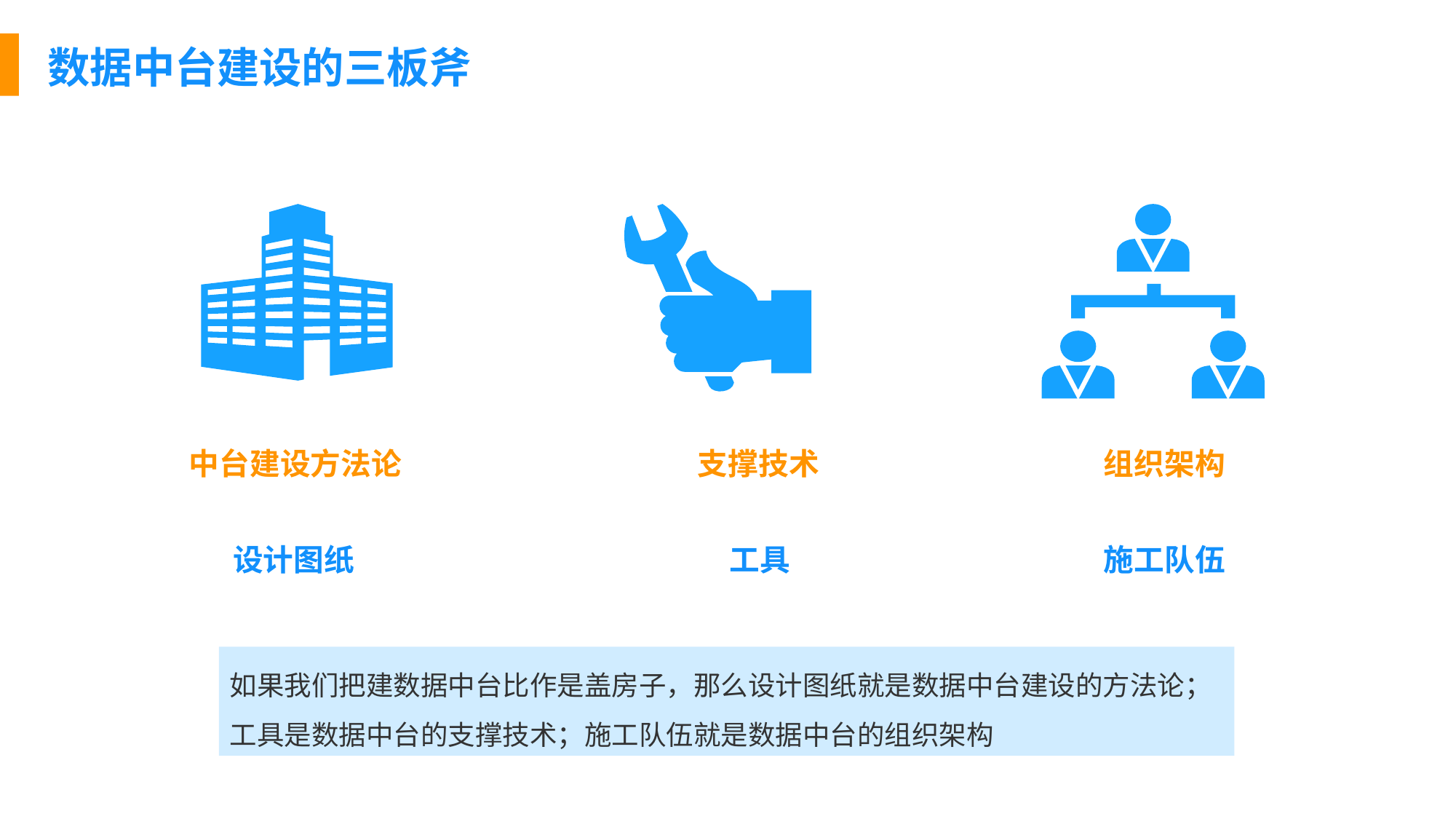

数据中台建设的三板斧

中台建设方法论
支撑技术
组织架构
设计图纸
工具
施工队伍
如果我们把建数据中台比作是盖房子，那么设计图纸就是数据中台建设的方法论；工具是数据中台的支撑技术；施工队伍就是数据中台的组织架构